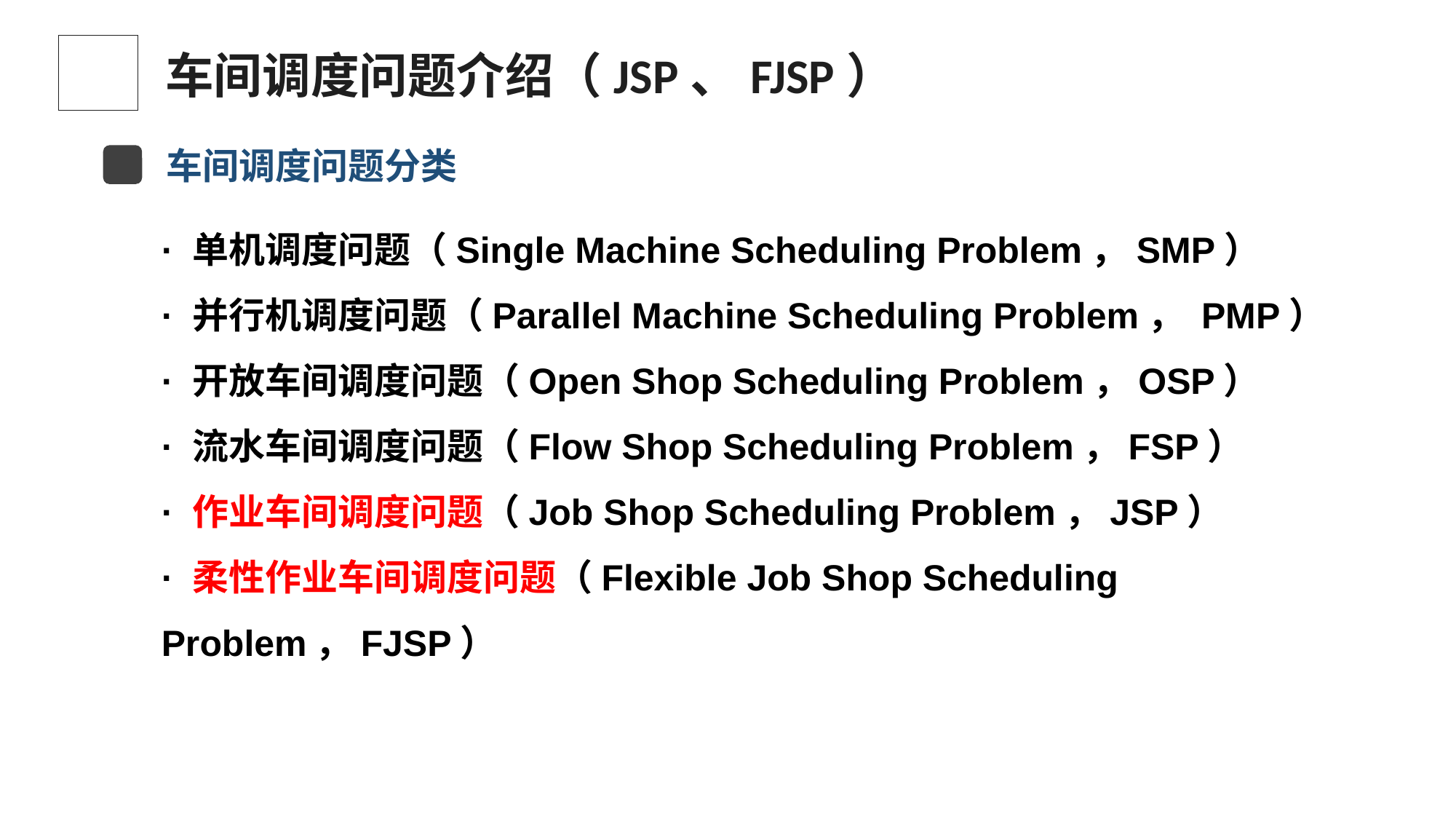

车间调度问题介绍（JSP、FJSP）

车间调度问题分类

· 单机调度问题（Single Machine Scheduling Problem，SMP）
· 并行机调度问题（Parallel Machine Scheduling Problem， PMP）
· 开放车间调度问题（Open Shop Scheduling Problem，OSP）
· 流水车间调度问题（Flow Shop Scheduling Problem，FSP）
· 作业车间调度问题（Job Shop Scheduling Problem，JSP）
· 柔性作业车间调度问题（Flexible Job Shop Scheduling Problem，FJSP）